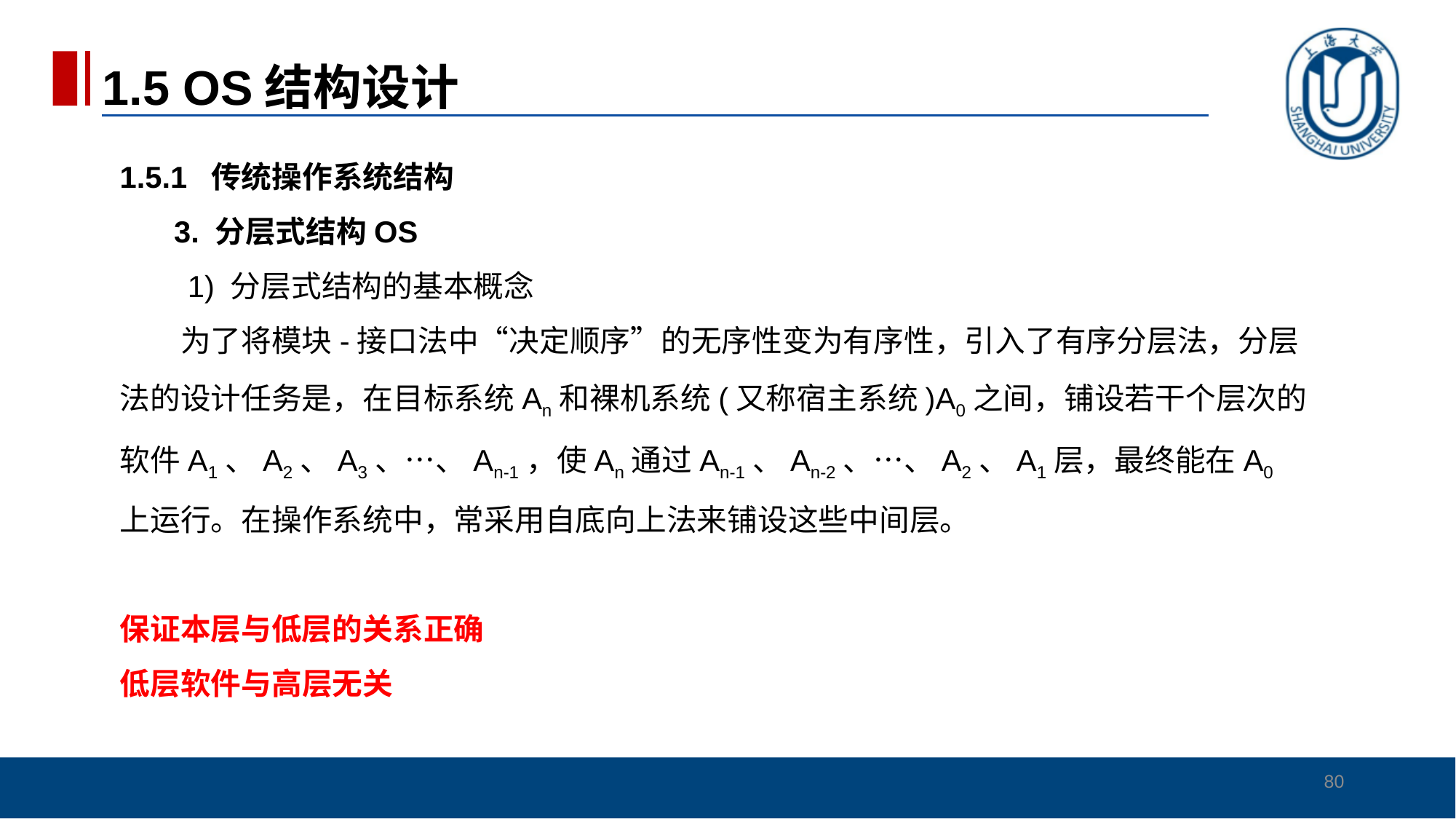

1.5 OS结构设计
# 1.5.1  传统操作系统结构 3. 分层式结构OS 　　1) 分层式结构的基本概念 　　为了将模块-接口法中“决定顺序”的无序性变为有序性，引入了有序分层法，分层法的设计任务是，在目标系统An和裸机系统(又称宿主系统)A0之间，铺设若干个层次的软件A1、A2、A3、…、An-1，使An通过An-1、An-2、…、A2、A1层，最终能在A0上运行。在操作系统中，常采用自底向上法来铺设这些中间层。 保证本层与低层的关系正确 低层软件与高层无关
80